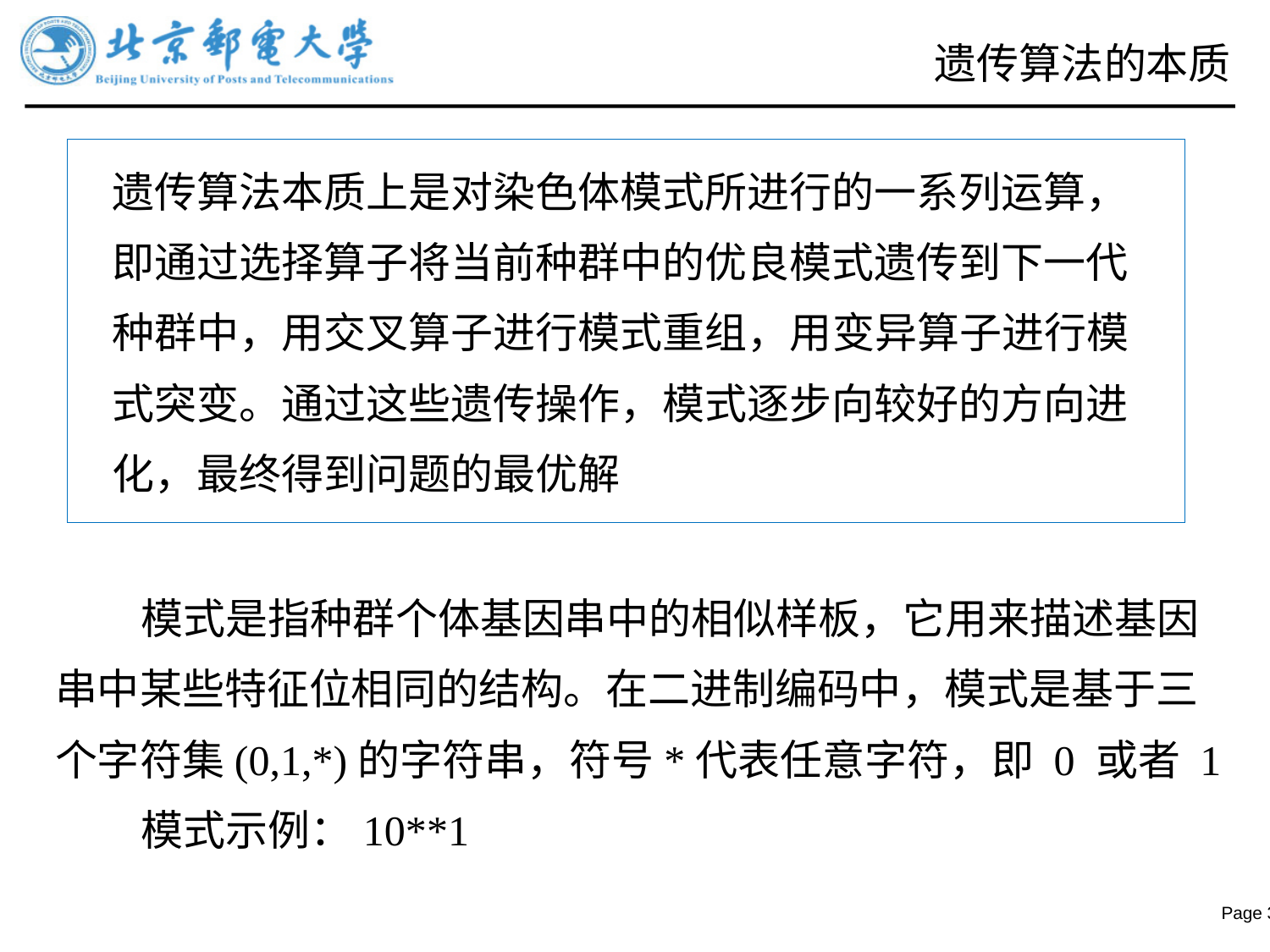

# 遗传算法的本质

遗传算法本质上是对染色体模式所进行的一系列运算，即通过选择算子将当前种群中的优良模式遗传到下一代种群中，用交叉算子进行模式重组，用变异算子进行模式突变。通过这些遗传操作，模式逐步向较好的方向进化，最终得到问题的最优解
        模式是指种群个体基因串中的相似样板，它用来描述基因串中某些特征位相同的结构。在二进制编码中，模式是基于三个字符集(0,1,*)的字符串，符号*代表任意字符，即 0 或者 1
        模式示例：10**1